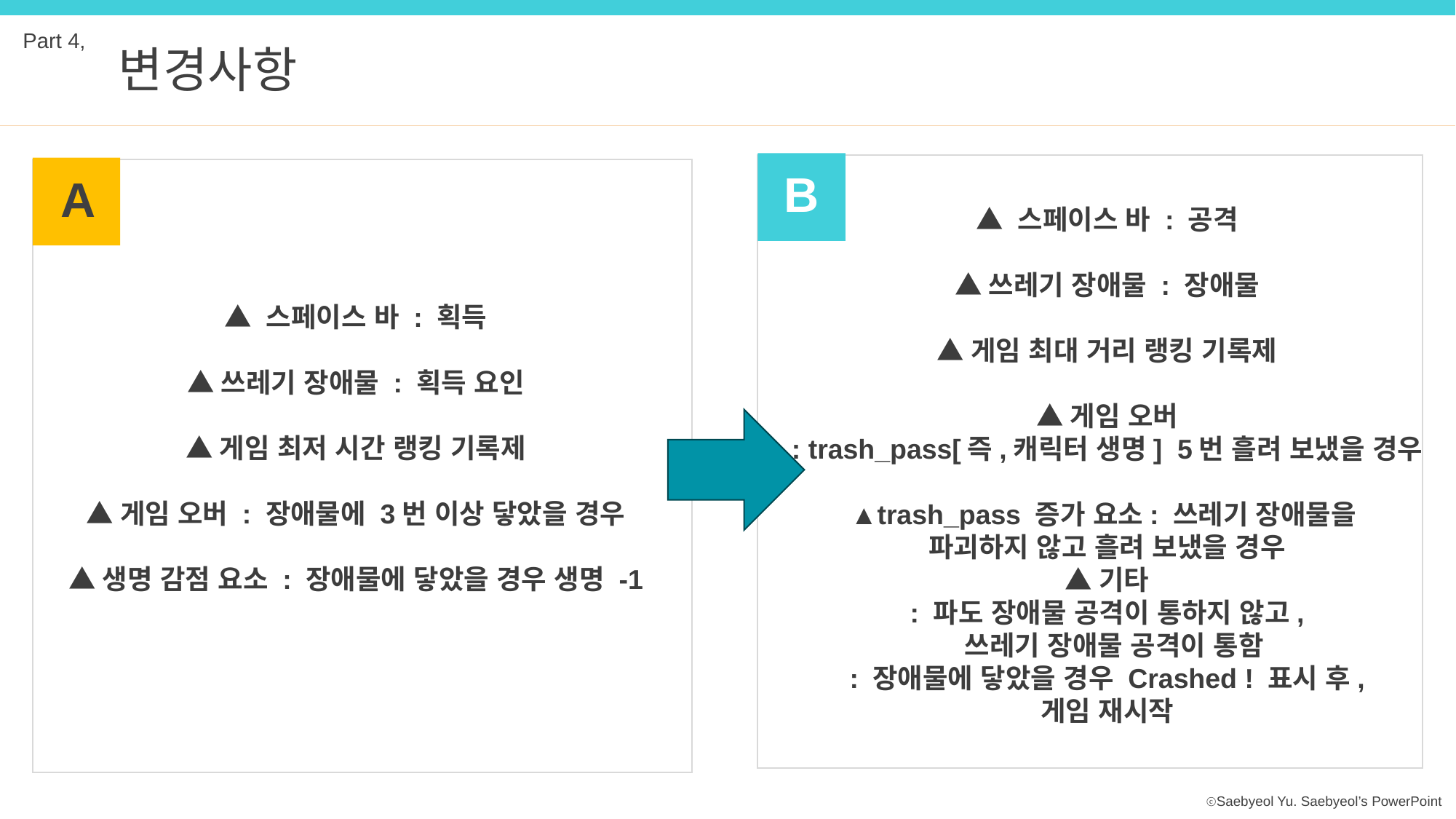

Part 4,
변경사항

B

A
▲ 스페이스 바 : 공격

▲쓰레기 장애물 : 장애물

▲게임 최대 거리 랭킹 기록제

▲게임 오버
: trash_pass[즉,캐릭터 생명]  5번 흘려 보냈을 경우

▲trash_pass 증가 요소: 쓰레기 장애물을
파괴하지 않고 흘려 보냈을 경우
▲기타
: 파도 장애물 공격이 통하지 않고,
 쓰레기 장애물 공격이 통함
: 장애물에 닿았을 경우 Crashed ! 표시 후,
게임 재시작

▲ 스페이스 바 : 획득

▲쓰레기 장애물 : 획득 요인

▲게임 최저 시간 랭킹 기록제

▲게임 오버 : 장애물에 3번 이상 닿았을 경우

▲생명 감점 요소 : 장애물에 닿았을 경우 생명 -1